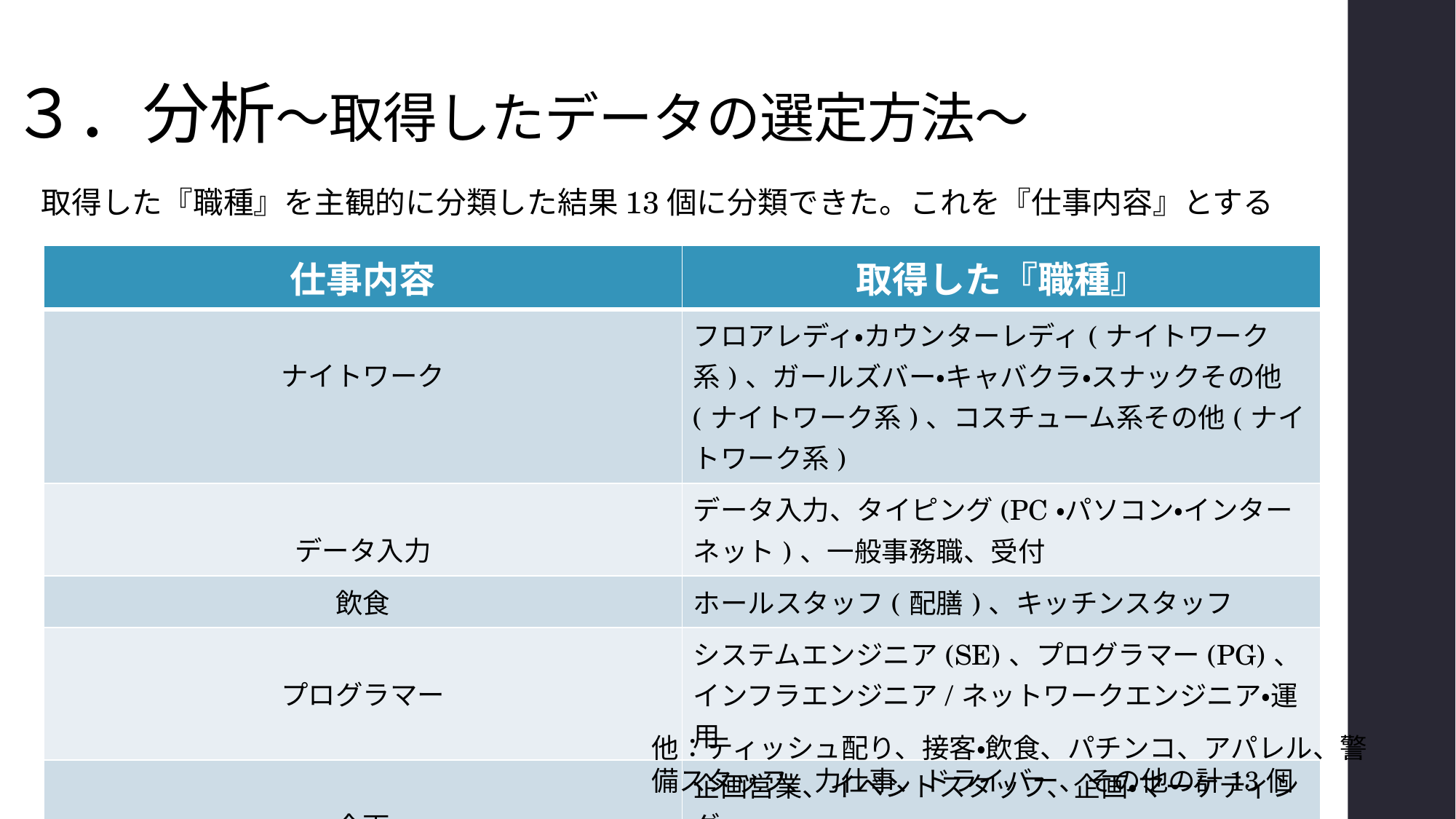

# ３．分析～取得したデータの選定方法～
取得した『職種』を主観的に分類した結果13個に分類できた。これを『仕事内容』とする
| 仕事内容 | 取得した『職種』 |
| --- | --- |
| ナイトワーク | フロアレディ・カウンターレディ(ナイトワーク系)、ガールズバー・キャバクラ・スナックその他(ナイトワーク系)、コスチューム系その他(ナイトワーク系) |
| データ入力 | データ入力、タイピング(PC・パソコン・インターネット)、一般事務職、受付 |
| 飲食 | ホールスタッフ(配膳)、キッチンスタッフ |
| プログラマー | システムエンジニア(SE)、プログラマー(PG)、インフラエンジニア/ネットワークエンジニア・運用 |
| 企画 | 企画営業、イベントスタッフ、企画・マーケティング |
他：ティッシュ配り、接客・飲食、パチンコ、アパレル、警備スタッフ、力仕事、ドライバー、その他の計13個